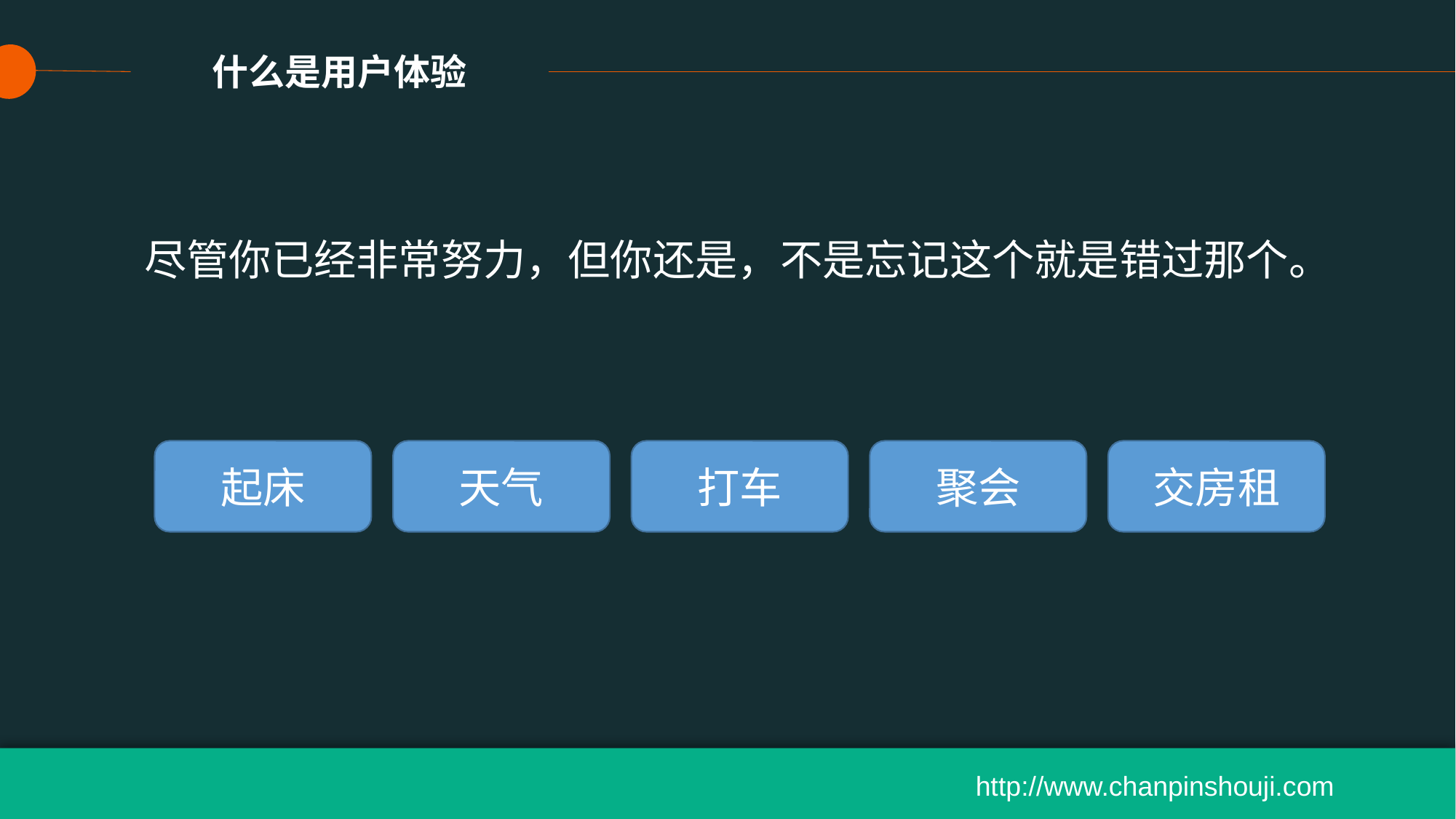

什么是用户体验
尽管你已经非常努力，但你还是，不是忘记这个就是错过那个。
起床
天气
打车
聚会
交房租